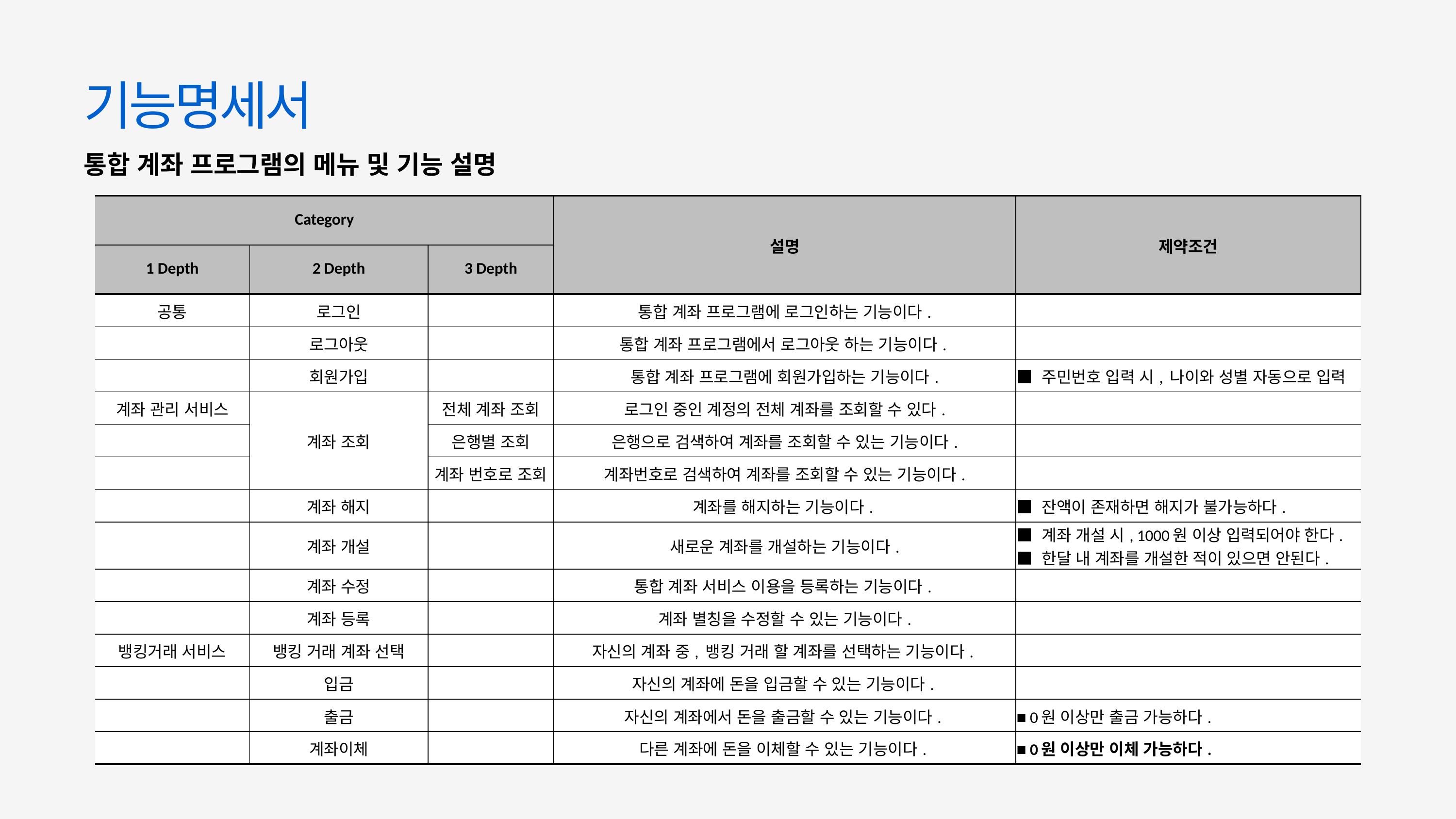

기능명세서
통합 계좌 프로그램의 메뉴 및 기능 설명
| Category |  |  | 설명 | 제약조건 |
| --- | --- | --- | --- | --- |
| 1 Depth | 2 Depth | 3 Depth |  |  |
| 공통 | 로그인 |  | 통합 계좌 프로그램에 로그인하는 기능이다. |  |
|  | 로그아웃 |  | 통합 계좌 프로그램에서 로그아웃 하는 기능이다. |  |
|  | 회원가입 |  | 통합 계좌 프로그램에 회원가입하는 기능이다. | ■ 주민번호 입력 시, 나이와 성별 자동으로 입력 |
| 계좌 관리 서비스 | 계좌 조회 | 전체 계좌 조회 | 로그인 중인 계정의 전체 계좌를 조회할 수 있다. |  |
|  |  | 은행별 조회 | 은행으로 검색하여 계좌를 조회할 수 있는 기능이다. |  |
|  |  | 계좌 번호로 조회 | 계좌번호로 검색하여 계좌를 조회할 수 있는 기능이다. |  |
|  | 계좌 해지 |  | 계좌를 해지하는 기능이다. | ■ 잔액이 존재하면 해지가 불가능하다. |
|  | 계좌 개설 |  | 새로운 계좌를 개설하는 기능이다. | ■ 계좌 개설 시, 1000원 이상 입력되어야 한다. ■ 한달 내 계좌를 개설한 적이 있으면 안된다. |
|  | 계좌 수정 |  | 통합 계좌 서비스 이용을 등록하는 기능이다. |  |
|  | 계좌 등록 |  | 계좌 별칭을 수정할 수 있는 기능이다. |  |
| 뱅킹거래 서비스 | 뱅킹 거래 계좌 선택 |  | 자신의 계좌 중, 뱅킹 거래 할 계좌를 선택하는 기능이다. |  |
|  | 입금 |  | 자신의 계좌에 돈을 입금할 수 있는 기능이다. |  |
|  | 출금 |  | 자신의 계좌에서 돈을 출금할 수 있는 기능이다. | ■ 0원 이상만 출금 가능하다. |
|  | 계좌이체 |  | 다른 계좌에 돈을 이체할 수 있는 기능이다. | ■ 0원 이상만 이체 가능하다. |